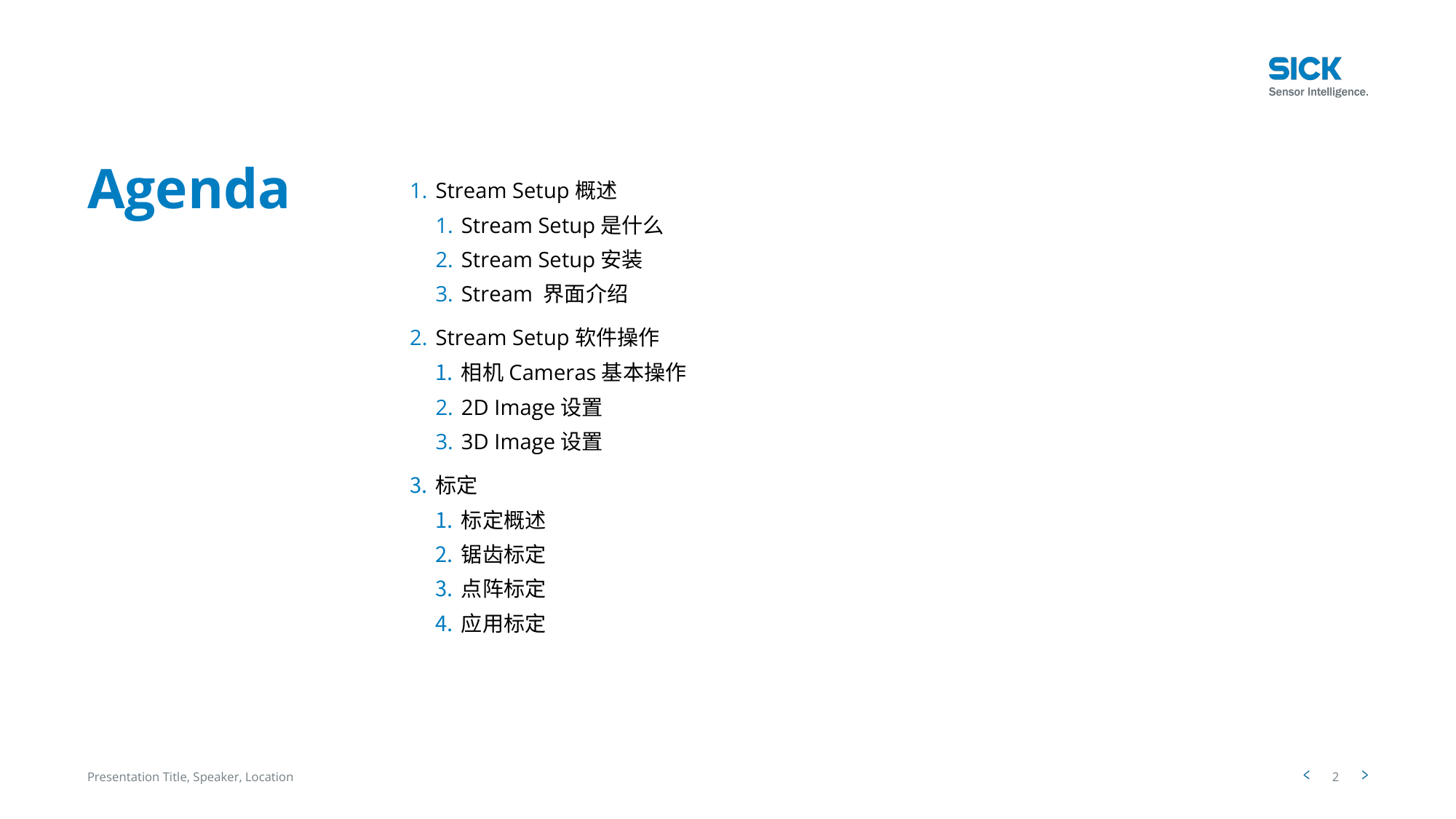

# Agenda
Stream Setup概述
Stream Setup是什么
Stream Setup安装
Stream 界面介绍
Stream Setup软件操作
相机Cameras基本操作
2D Image设置
3D Image设置
标定
标定概述
锯齿标定
点阵标定
应用标定

Presentation Title, Speaker, Location
2